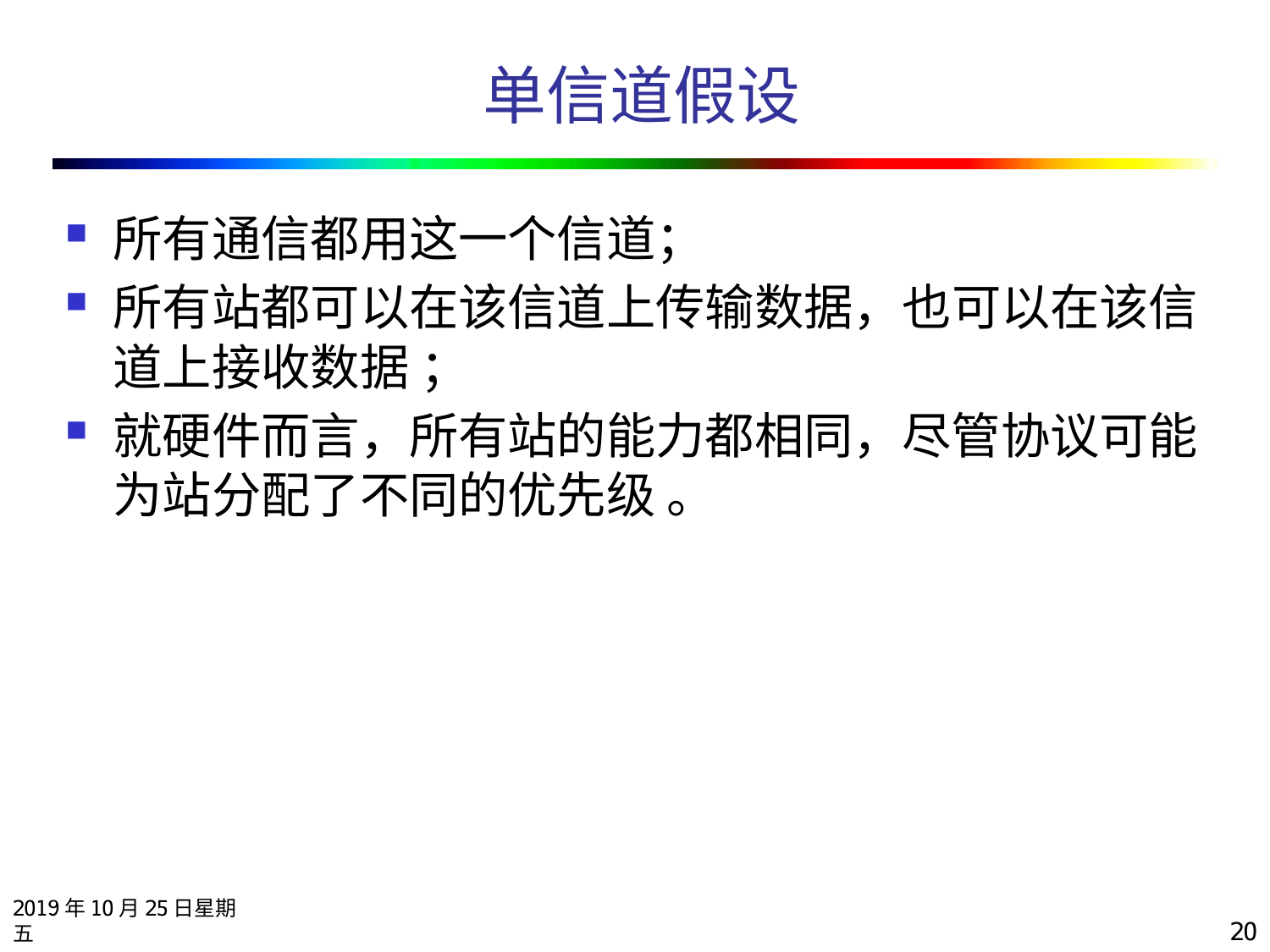

# 单信道假设
所有通信都用这一个信道；
所有站都可以在该信道上传输数据，也可以在该信道上接收数据 ；
就硬件而言，所有站的能力都相同，尽管协议可能为站分配了不同的优先级 。

2019年10月25日星期五
20